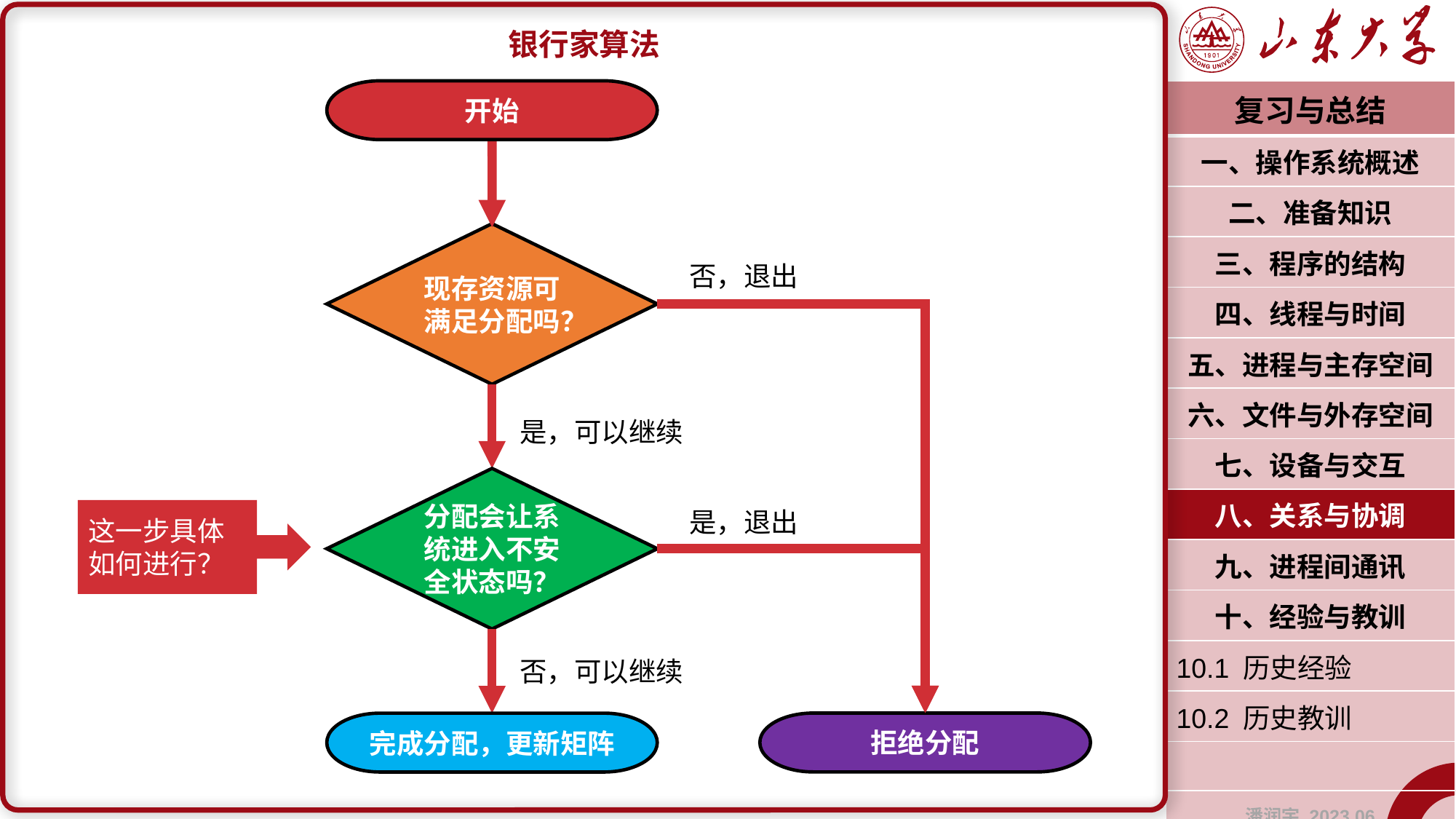

银行家算法
开始
现存资源可满足分配吗？
否，退出
是，可以继续
分配会让系统进入不安全状态吗？
这一步具体如何进行？
是，退出
否，可以继续
拒绝分配
完成分配，更新矩阵
| 复习与总结 |
| --- |
| 一、操作系统概述 |
| 二、准备知识 |
| 三、程序的结构 |
| 四、线程与时间 |
| 五、进程与主存空间 |
| 六、文件与外存空间 |
| 七、设备与交互 |
| 八、关系与协调 |
| 九、进程间通讯 |
| 十、经验与教训 |
| 10.1 历史经验 |
| 10.2 历史教训 |
|  |
| 潘润宇 2023.06 |